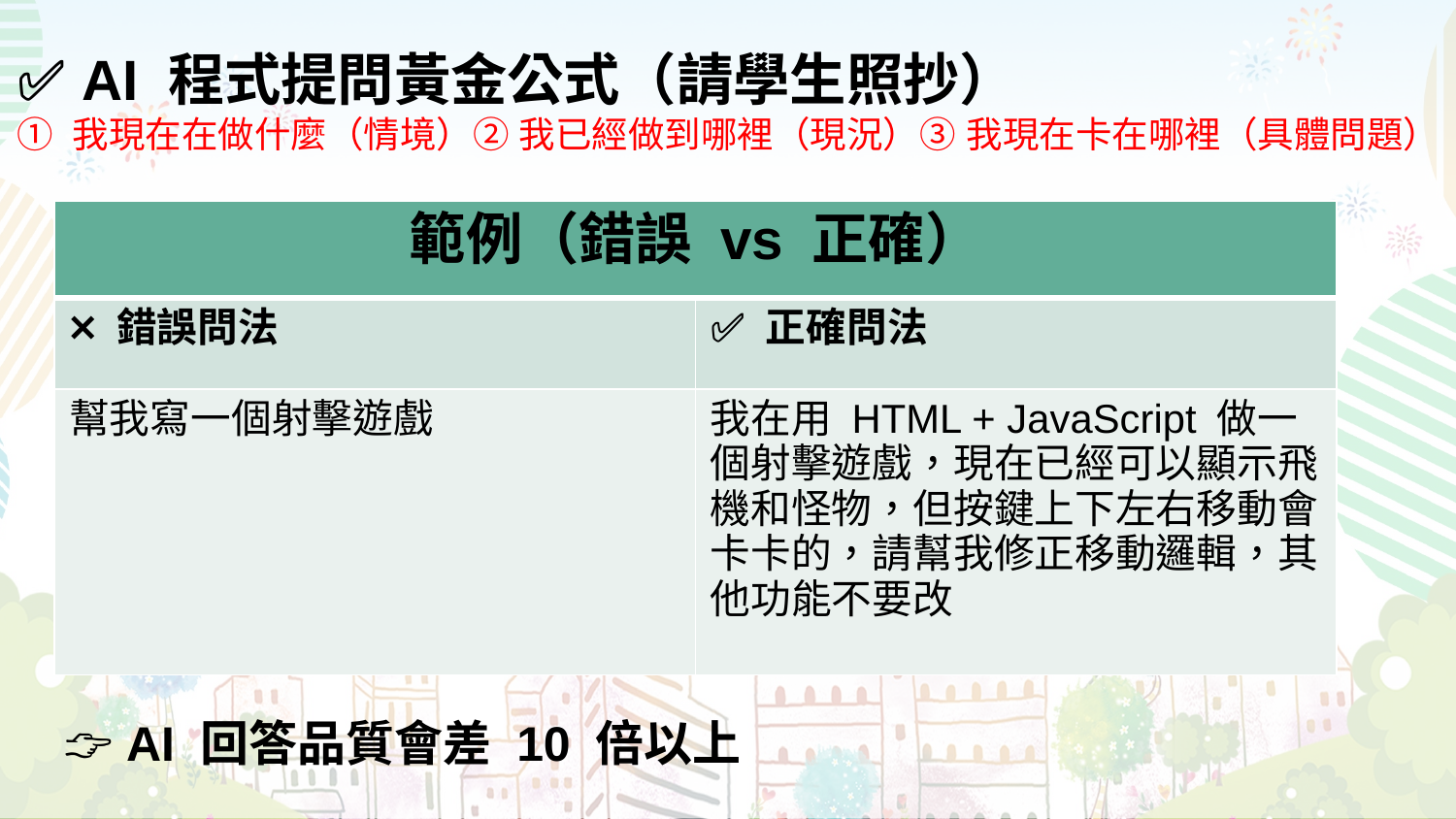

✅ AI 程式提問黃金公式（請學生照抄）
① 我現在在做什麼（情境）② 我已經做到哪裡（現況）③ 我現在卡在哪裡（具體問題）
| 範例（錯誤 vs 正確） |  |
| --- | --- |
| ❌ 錯誤問法 | ✅ 正確問法 |
| 幫我寫一個射擊遊戲 | 我在用 HTML + JavaScript 做一個射擊遊戲，現在已經可以顯示飛機和怪物，但按鍵上下左右移動會卡卡的，請幫我修正移動邏輯，其他功能不要改 |
👉 AI 回答品質會差 10 倍以上